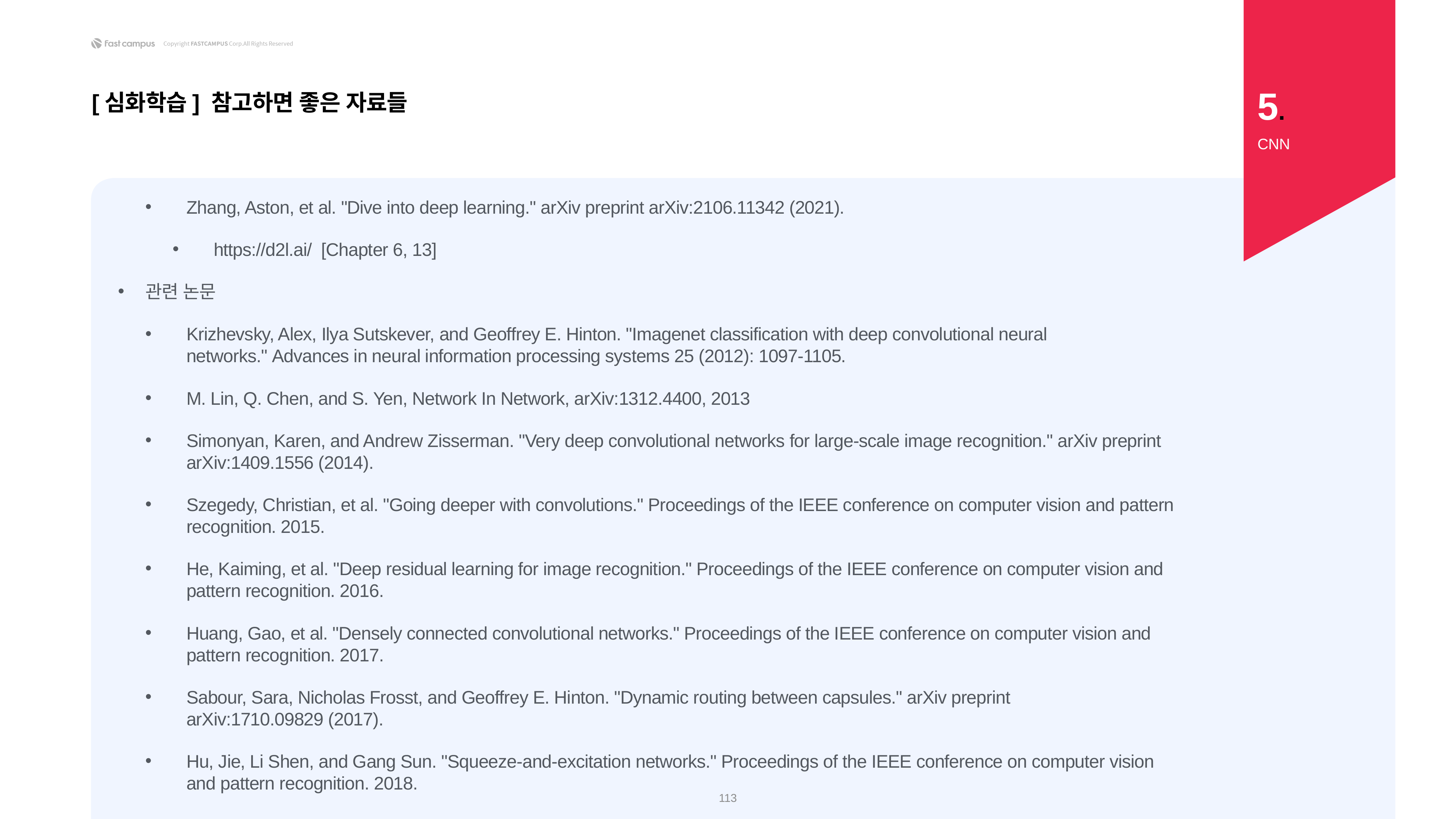

5.
[심화학습] 참고하면 좋은 자료들
CNN
Zhang, Aston, et al. "Dive into deep learning." arXiv preprint arXiv:2106.11342 (2021).
https://d2l.ai/  [Chapter 6, 13]
관련 논문
Krizhevsky, Alex, Ilya Sutskever, and Geoffrey E. Hinton. "Imagenet classification with deep convolutional neural networks." Advances in neural information processing systems 25 (2012): 1097-1105.
M. Lin, Q. Chen, and S. Yen, Network In Network, arXiv:1312.4400, 2013
Simonyan, Karen, and Andrew Zisserman. "Very deep convolutional networks for large-scale image recognition." arXiv preprint arXiv:1409.1556 (2014).
Szegedy, Christian, et al. "Going deeper with convolutions." Proceedings of the IEEE conference on computer vision and pattern recognition. 2015.
He, Kaiming, et al. "Deep residual learning for image recognition." Proceedings of the IEEE conference on computer vision and pattern recognition. 2016.
Huang, Gao, et al. "Densely connected convolutional networks." Proceedings of the IEEE conference on computer vision and pattern recognition. 2017.
Sabour, Sara, Nicholas Frosst, and Geoffrey E. Hinton. "Dynamic routing between capsules." arXiv preprint arXiv:1710.09829 (2017).
Hu, Jie, Li Shen, and Gang Sun. "Squeeze-and-excitation networks." Proceedings of the IEEE conference on computer vision and pattern recognition. 2018.
113